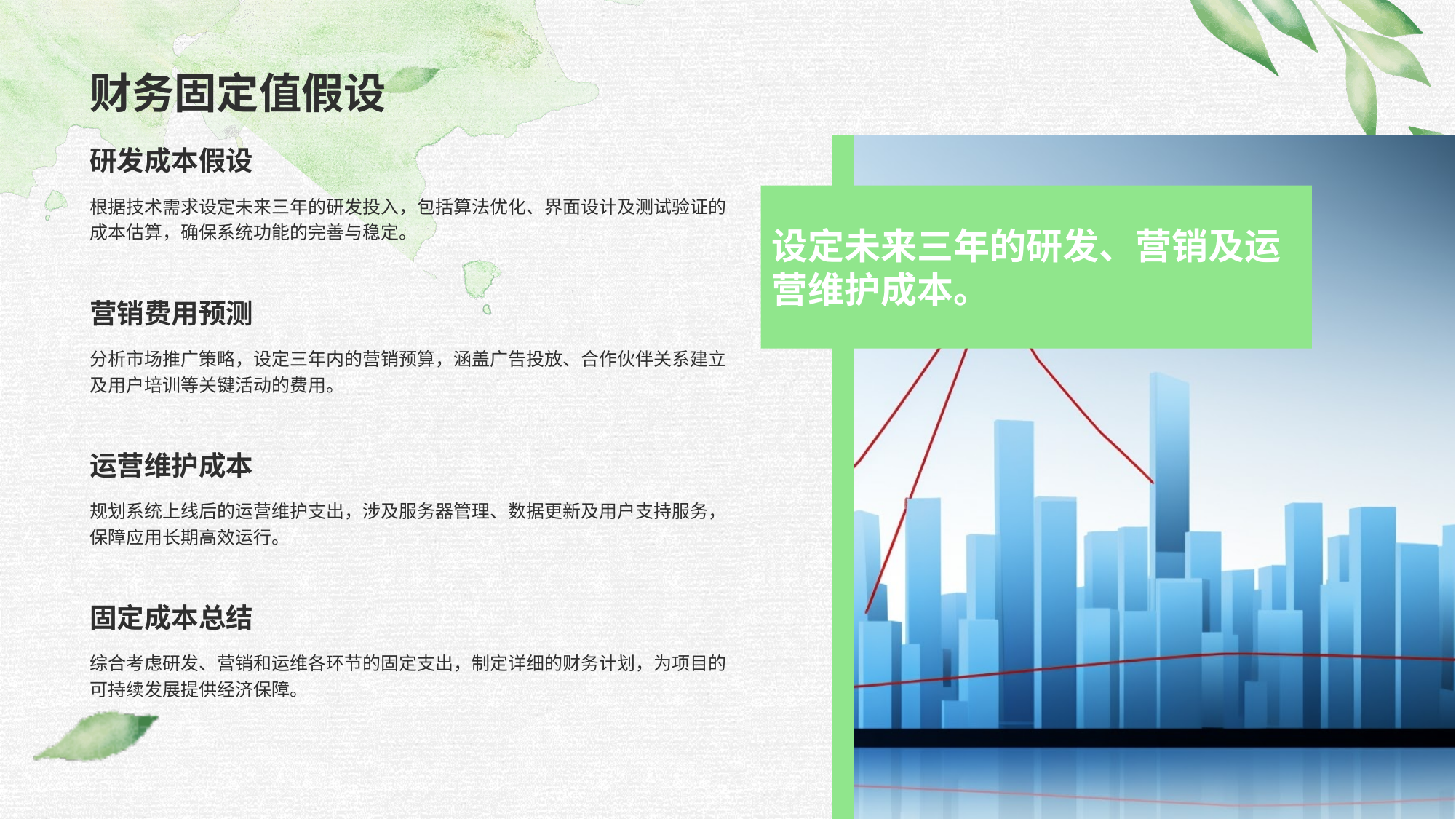

# 财务固定值假设
研发成本假设

根据技术需求设定未来三年的研发投入，包括算法优化、界面设计及测试验证的成本估算，确保系统功能的完善与稳定。

营销费用预测
分析市场推广策略，设定三年内的营销预算，涵盖广告投放、合作伙伴关系建立及用户培训等关键活动的费用。
运营维护成本
规划系统上线后的运营维护支出，涉及服务器管理、数据更新及用户支持服务，保障应用长期高效运行。
固定成本总结
综合考虑研发、营销和运维各环节的固定支出，制定详细的财务计划，为项目的可持续发展提供经济保障。
设定未来三年的研发、营销及运营维护成本。